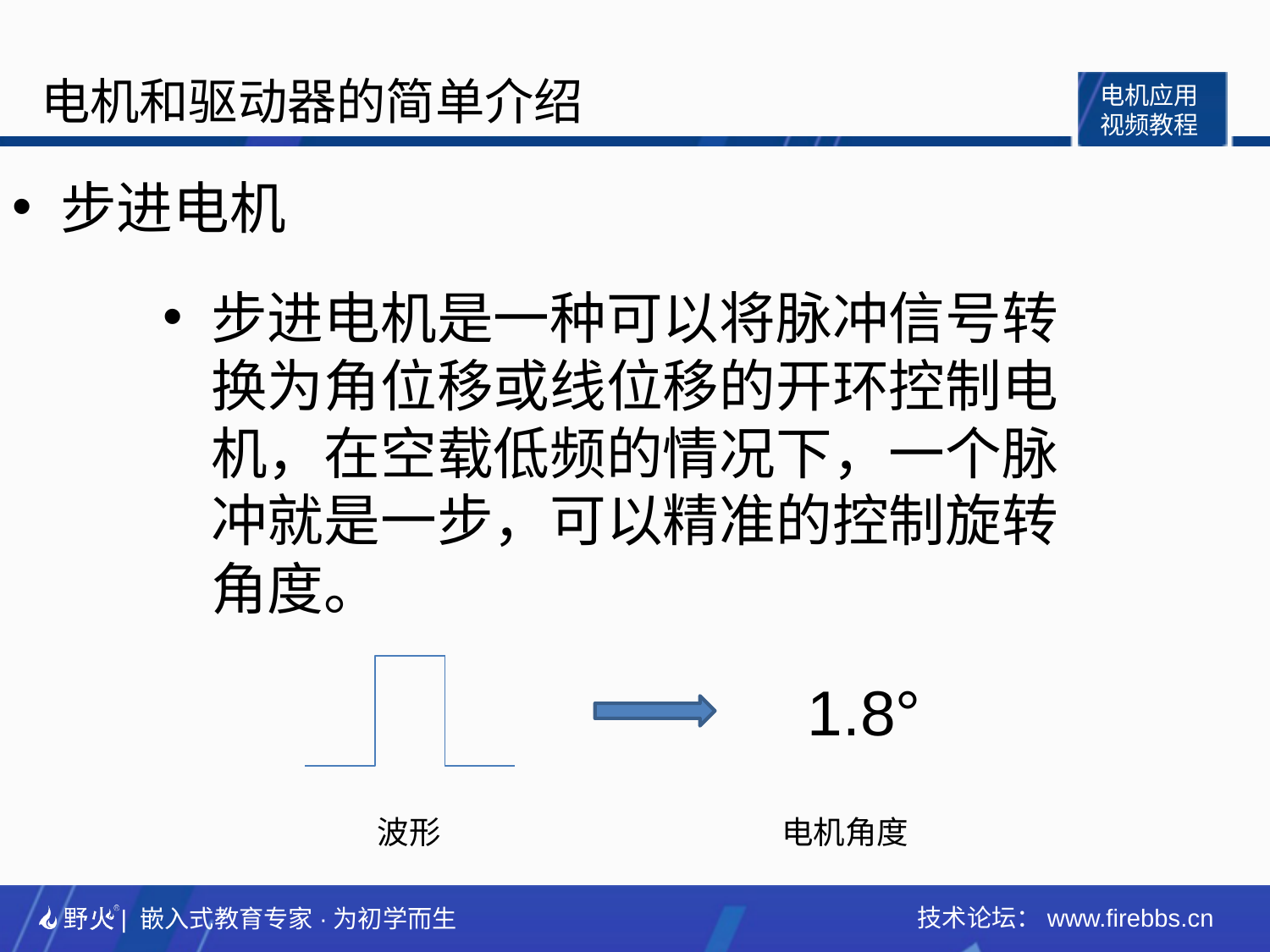

步进电机
步进电机是一种可以将脉冲信号转换为角位移或线位移的开环控制电机，在空载低频的情况下，一个脉冲就是一步，可以精准的控制旋转角度。
1.8°

电机角度
波形